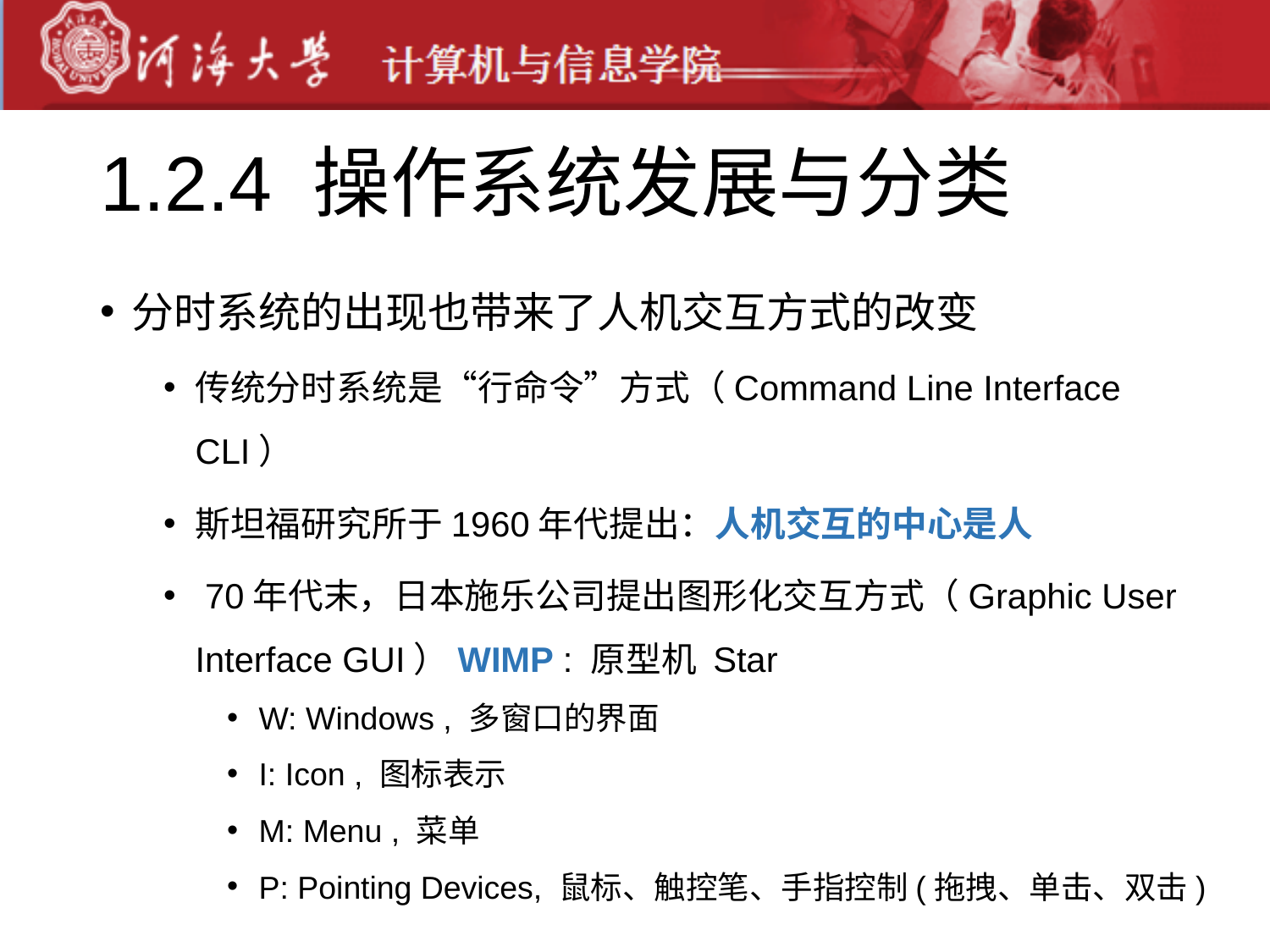

# 1.2.4 操作系统发展与分类
分时系统的出现也带来了人机交互方式的改变
传统分时系统是“行命令”方式（Command Line Interface CLI）
斯坦福研究所于1960年代提出：人机交互的中心是人
 70年代末，日本施乐公司提出图形化交互方式（Graphic User Interface GUI）WIMP : 原型机 Star
W: Windows , 多窗口的界面
I: Icon , 图标表示
M: Menu , 菜单
P: Pointing Devices, 鼠标、触控笔、手指控制(拖拽、单击、双击)